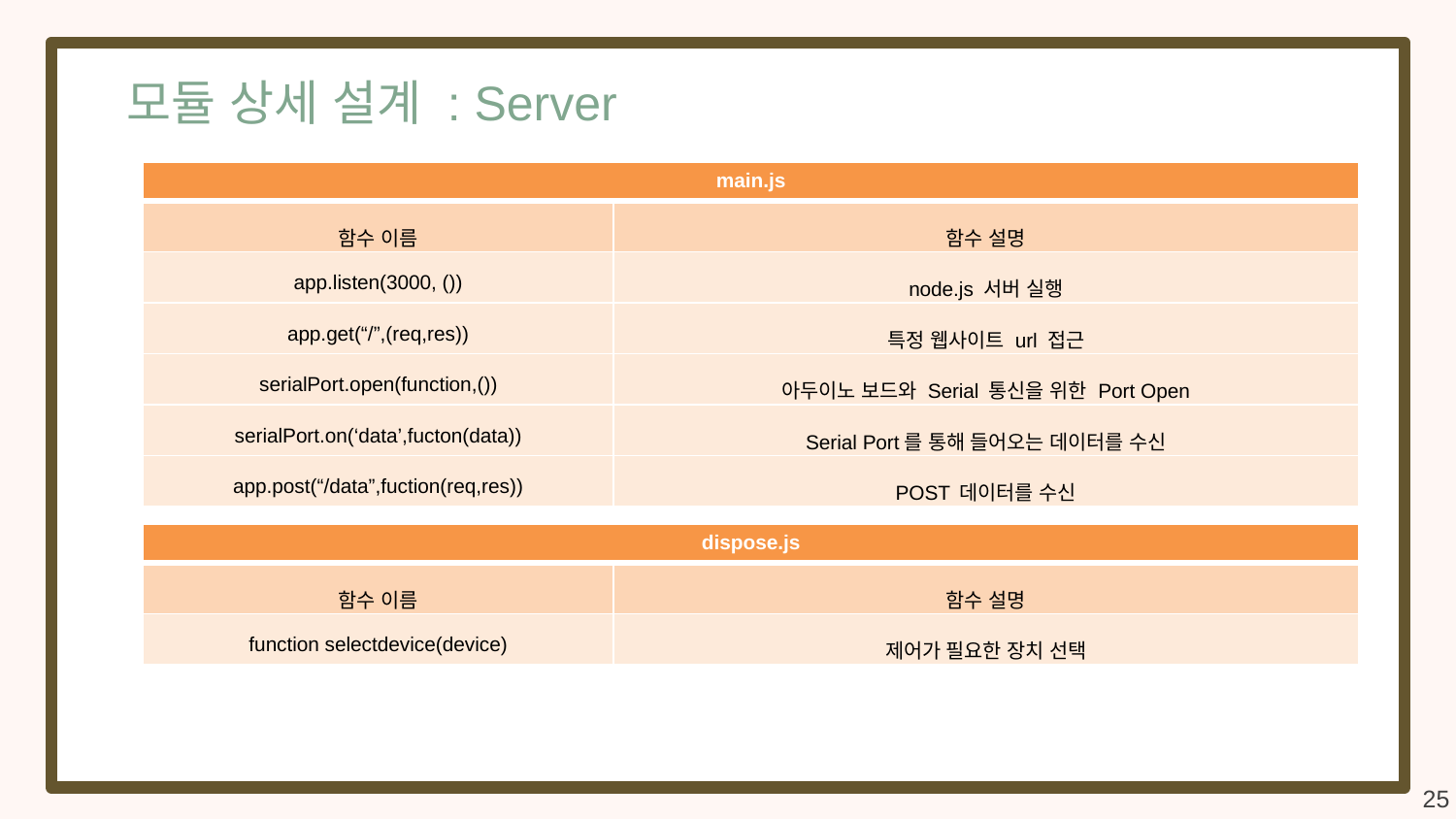

모듈 상세 설계 : Server
| main.js |  |
| --- | --- |
| 함수 이름 | 함수 설명 |
| app.listen(3000, ()) | node.js 서버 실행 |
| app.get(“/”,(req,res)) | 특정 웹사이트 url 접근 |
| serialPort.open(function,()) | 아두이노 보드와 Serial 통신을 위한 Port Open |
| serialPort.on(‘data’,fucton(data)) | Serial Port를 통해 들어오는 데이터를 수신 |
| app.post(“/data”,fuction(req,res)) | POST 데이터를 수신 |
| dispose.js |  |
| --- | --- |
| 함수 이름 | 함수 설명 |
| function selectdevice(device) | 제어가 필요한 장치 선택 |
25